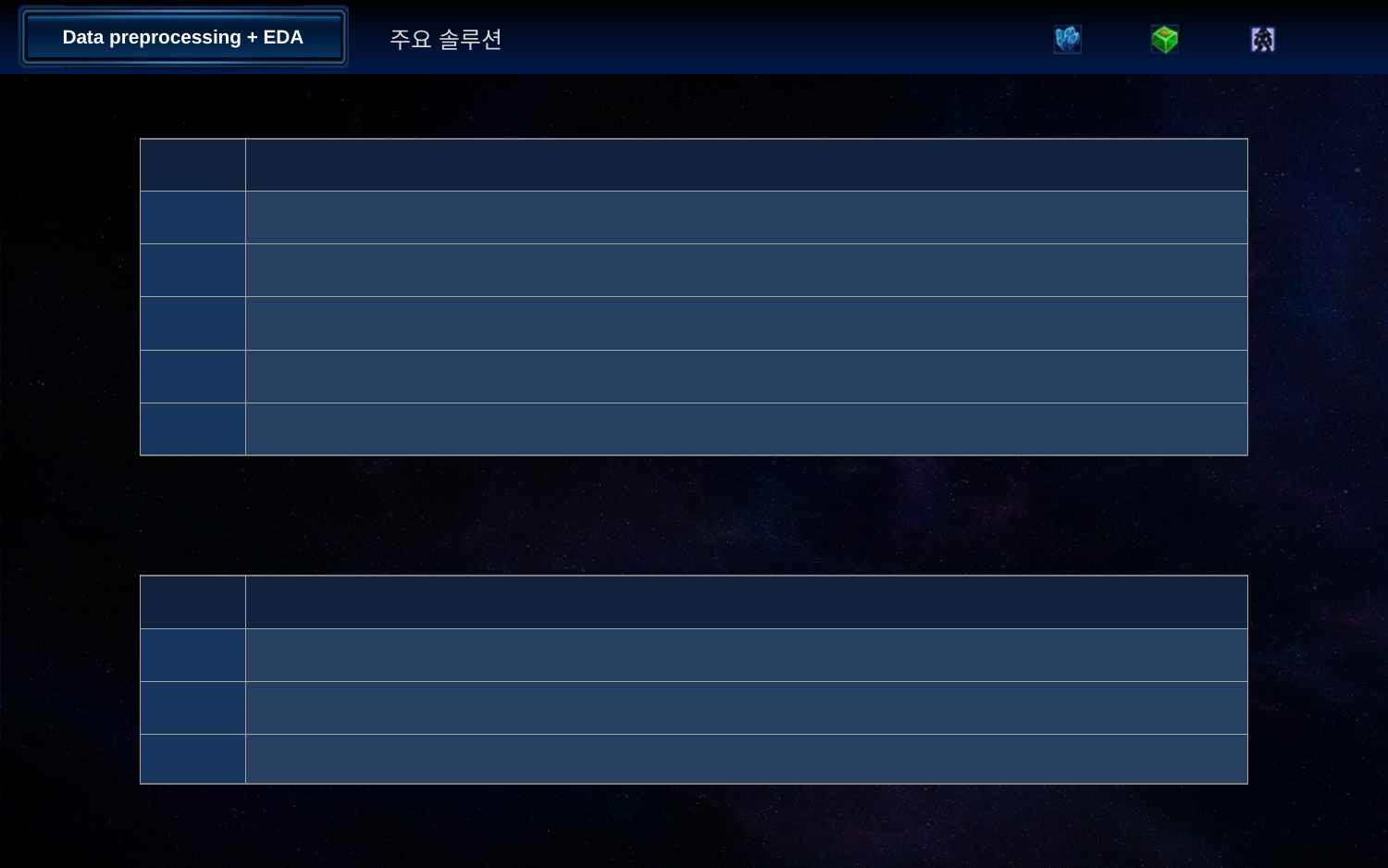

주요 솔루션
| 번호 | 내용 |
| --- | --- |
| 1 | Event가 Ability일 때 플레이어, event\_contents의 16진수 별 count |
| 2 | Event가 Right Click일 때 플레이어, event\_contents의 Target유닛 별 count |
| 3 | Event가 Selection일 때 플레이어, event\_contents별 count |
| 4 | 게임 내 플레이어의 종족을 순서대로 맞춤 (P vs T, T vs Z, Z vs P) |
| 5 | 공격정보 (이벤트코드 : 5A0 이 유난히 많고 세부내용 다름) |
| 번호 | 내용 |
| --- | --- |
| 1 | 유닛 수, 일꾼 수 |
| 2 | 플레이어별 지상 유닛 vs 공중 유닛 |
| 3 | 유닛, 건물 별 미네랄, 가스 총량 |